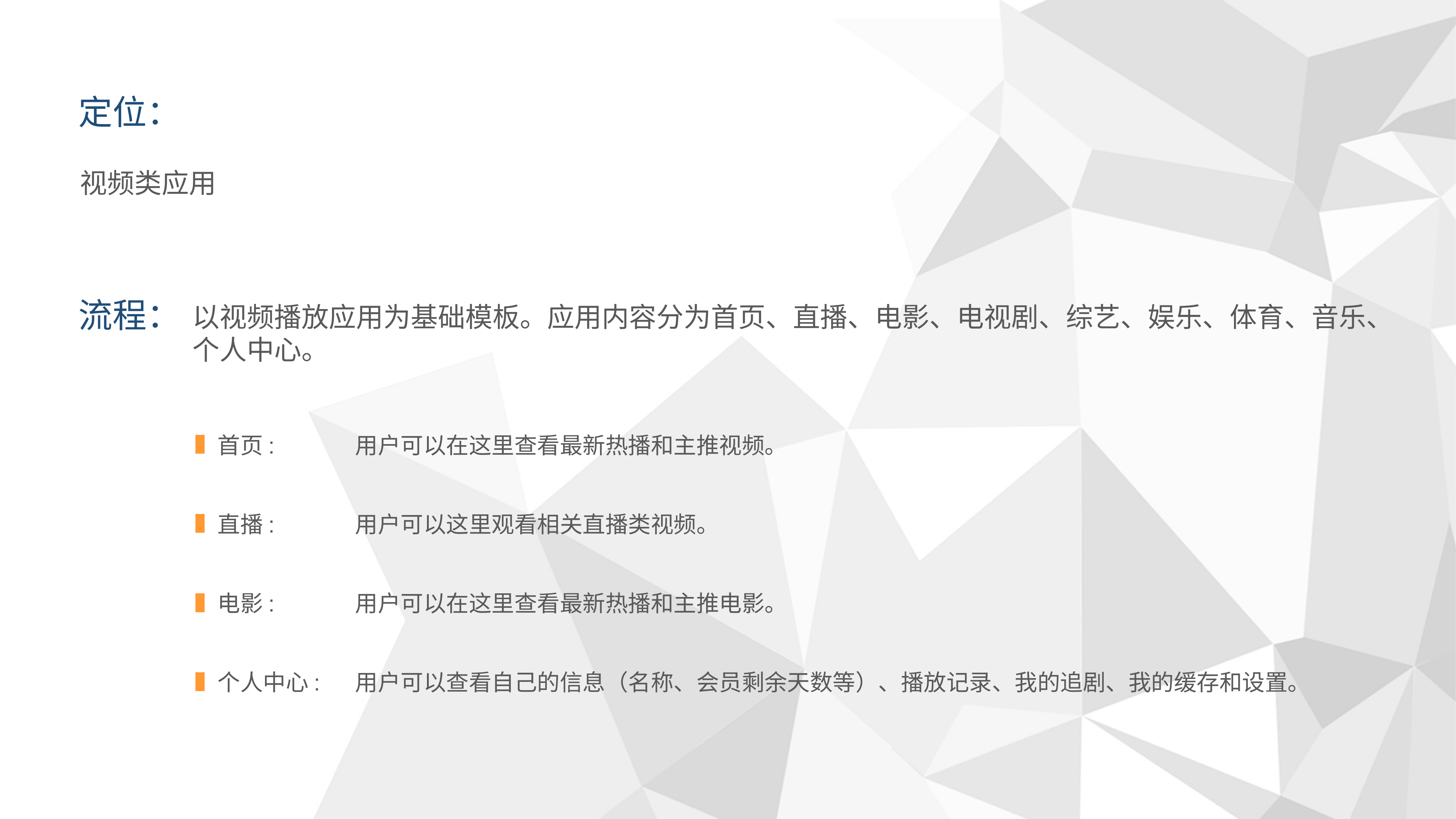

定位：
视频类应用
流程：
以视频播放应用为基础模板。应用内容分为首页、直播、电影、电视剧、综艺、娱乐、体育、音乐、个人中心。
首页:
用户可以在这里查看最新热播和主推视频。

直播:
用户可以这里观看相关直播类视频。

电影:
用户可以在这里查看最新热播和主推电影。

个人中心:
用户可以查看自己的信息（名称、会员剩余天数等）、播放记录、我的追剧、我的缓存和设置。